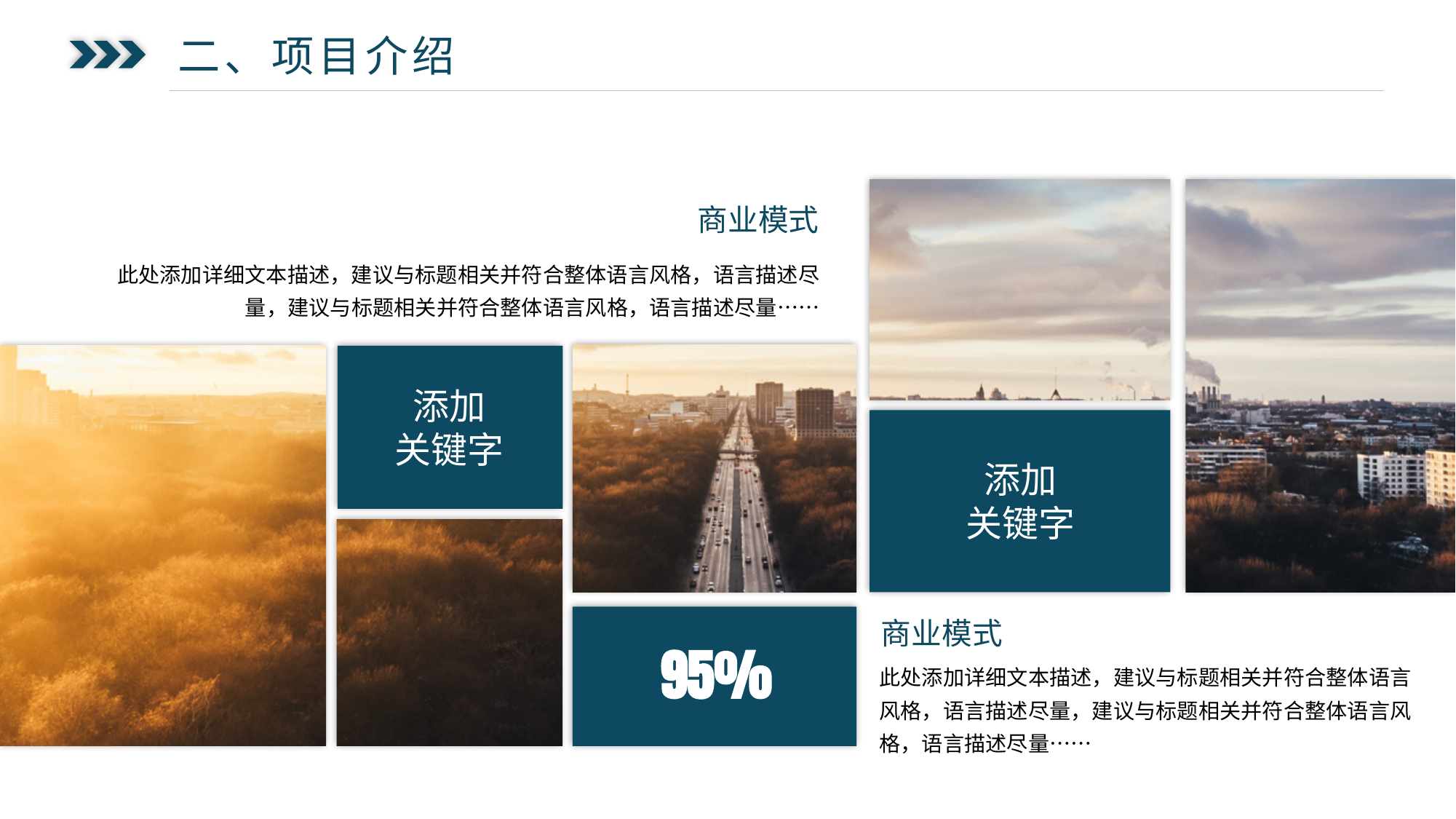

二、项目介绍

商业模式
此处添加详细文本描述，建议与标题相关并符合整体语言风格，语言描述尽量，建议与标题相关并符合整体语言风格，语言描述尽量……

添加
关键字

添加
关键字

商业模式
95%
此处添加详细文本描述，建议与标题相关并符合整体语言风格，语言描述尽量，建议与标题相关并符合整体语言风格，语言描述尽量……